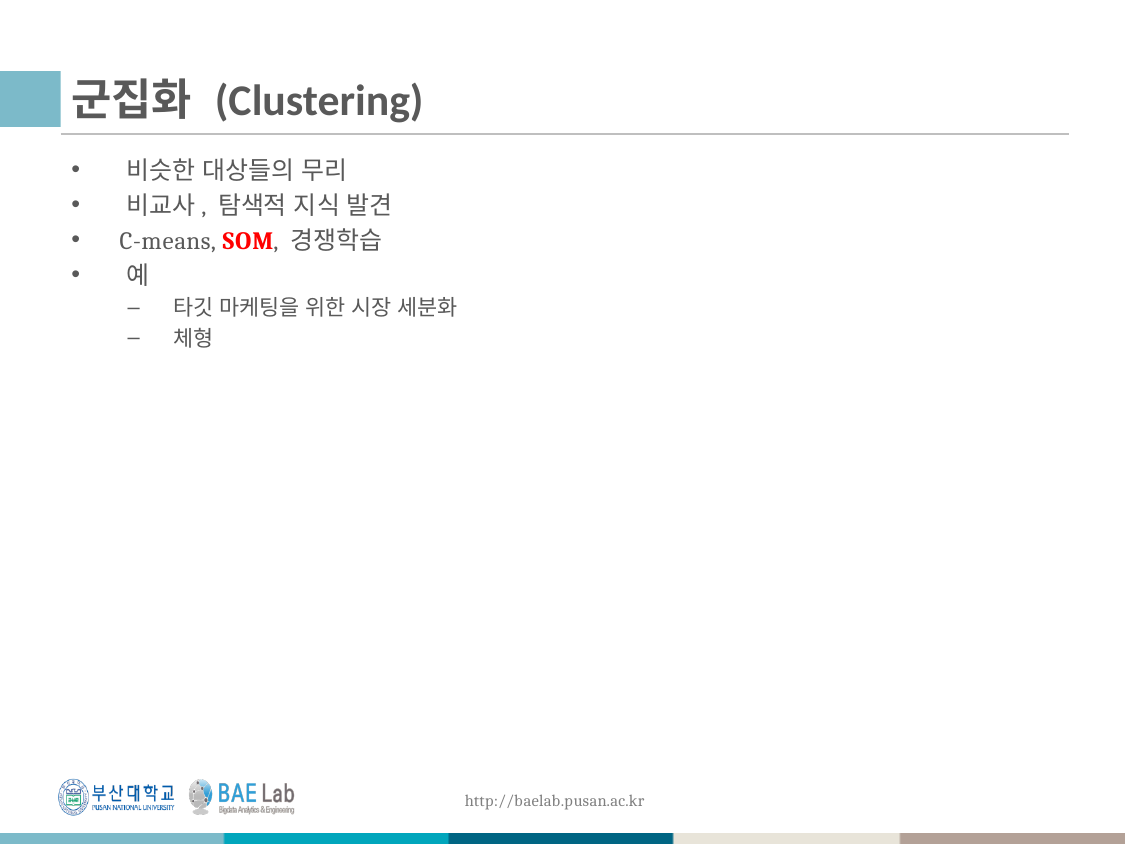

# 군집화 (Clustering)
 비슷한 대상들의 무리
 비교사, 탐색적 지식 발견
 C-means, SOM, 경쟁학습
 예
 타깃 마케팅을 위한 시장 세분화
 체형